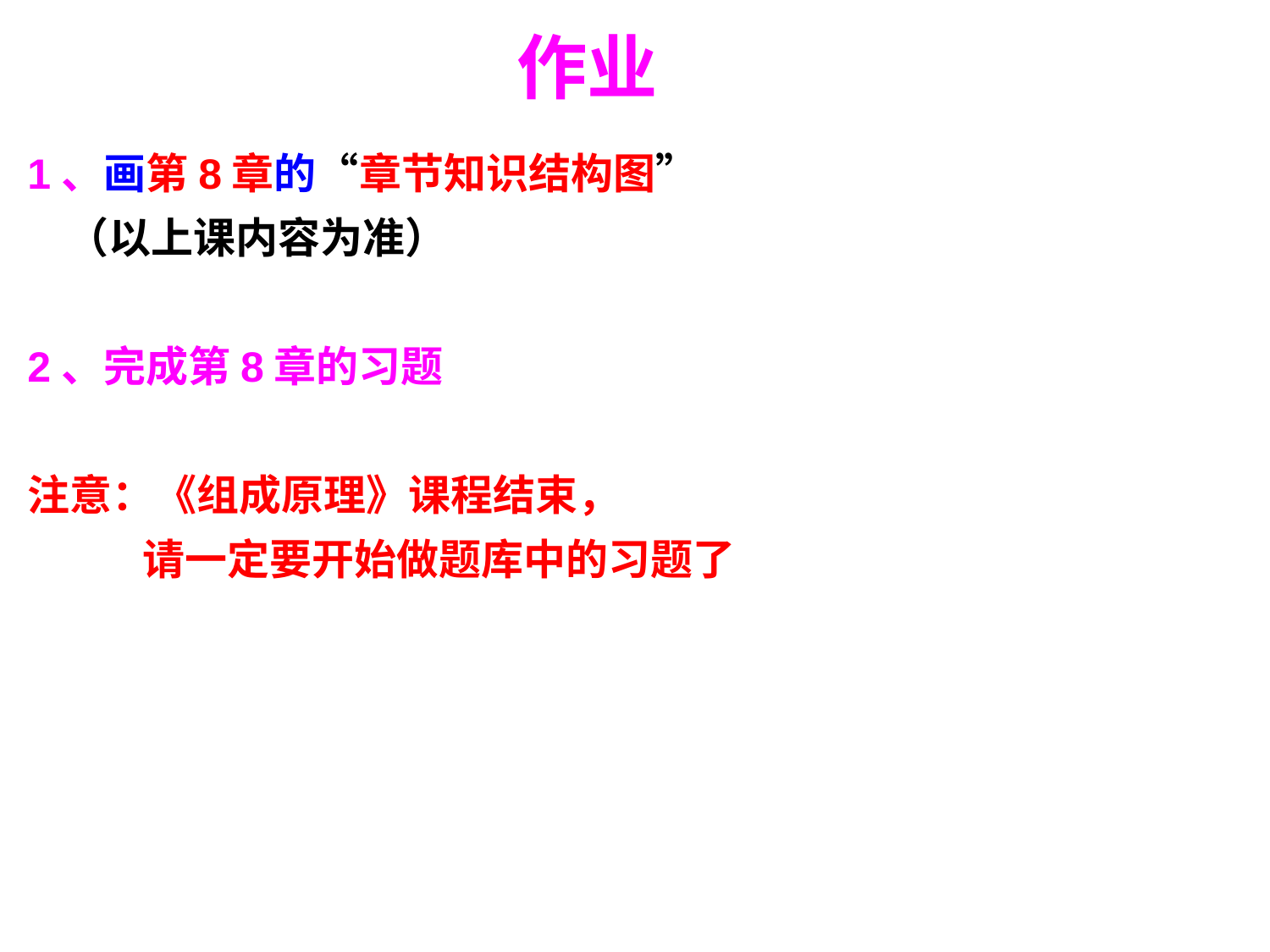

# 作业
1、画第8章的“章节知识结构图”
   （以上课内容为准）

2、完成第8章的习题

注意：《组成原理》课程结束，
           请一定要开始做题库中的习题了